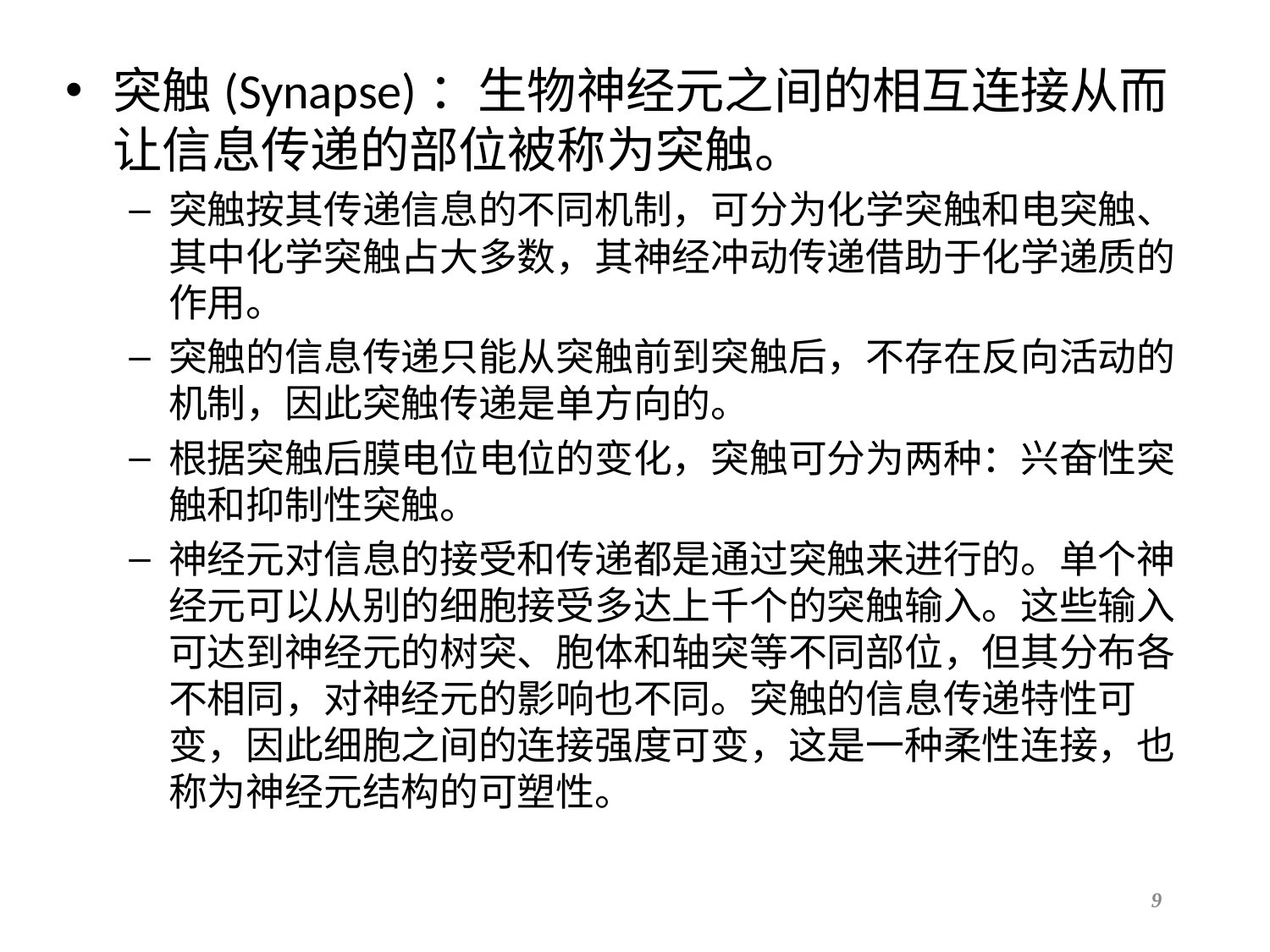

突触(Synapse)：生物神经元之间的相互连接从而让信息传递的部位被称为突触。
突触按其传递信息的不同机制，可分为化学突触和电突触、其中化学突触占大多数，其神经冲动传递借助于化学递质的作用。
突触的信息传递只能从突触前到突触后，不存在反向活动的机制，因此突触传递是单方向的。
根据突触后膜电位电位的变化，突触可分为两种：兴奋性突触和抑制性突触。
神经元对信息的接受和传递都是通过突触来进行的。单个神经元可以从别的细胞接受多达上千个的突触输入。这些输入可达到神经元的树突、胞体和轴突等不同部位，但其分布各不相同，对神经元的影响也不同。突触的信息传递特性可变，因此细胞之间的连接强度可变，这是一种柔性连接，也称为神经元结构的可塑性。
9